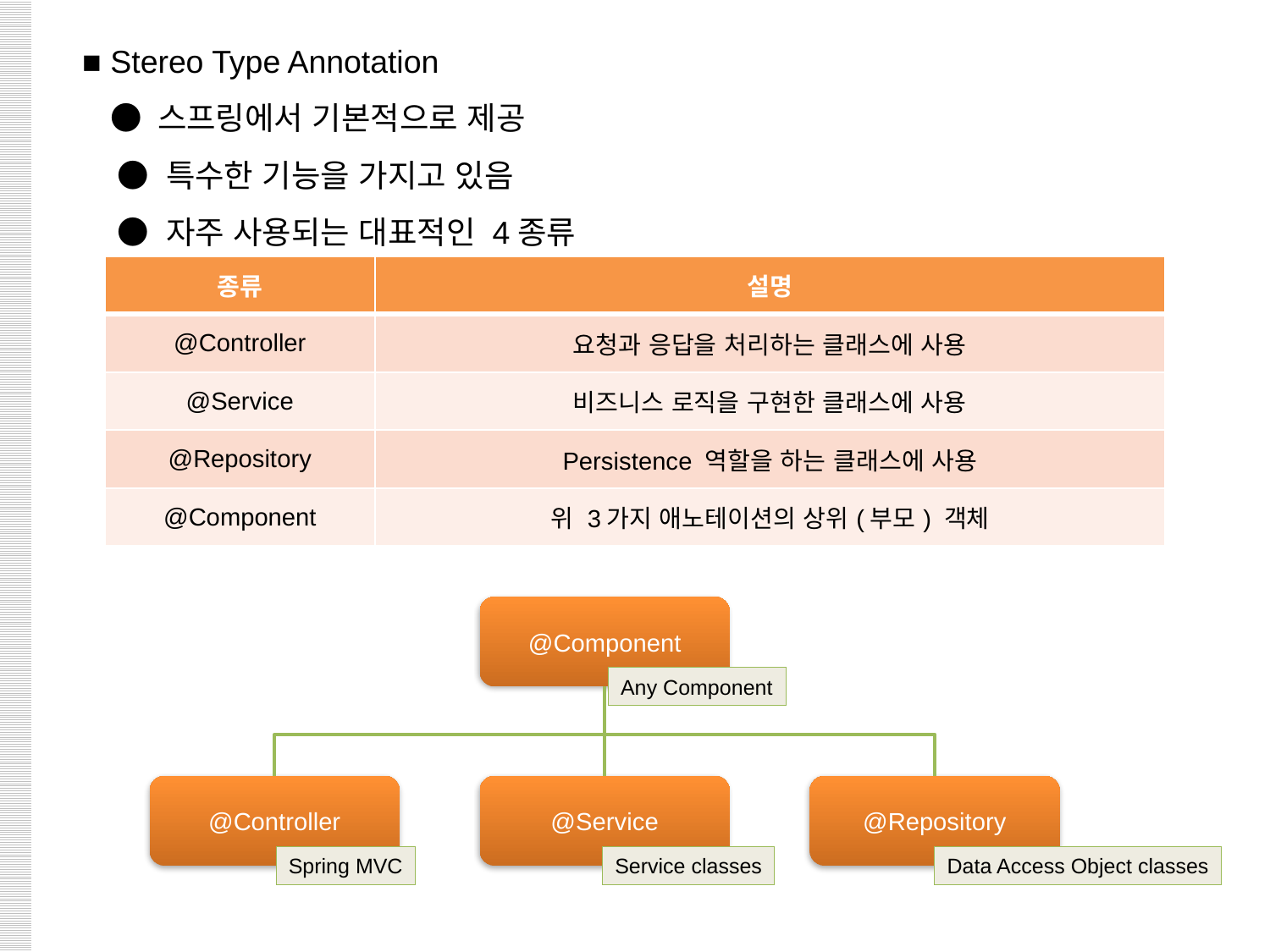

■ Stereo Type Annotation
    ● 스프링에서 기본적으로 제공
    ● 특수한 기능을 가지고 있음
    ● 자주 사용되는 대표적인 4종류
| 종류 | 설명 |
| --- | --- |
| @Controller | 요청과 응답을 처리하는 클래스에 사용 |
| @Service | 비즈니스 로직을 구현한 클래스에 사용 |
| @Repository | Persistence 역할을 하는 클래스에 사용 |
| @Component | 위 3가지 애노테이션의 상위(부모) 객체 |
@Component
Any Component
@Controller
@Service
@Repository
Spring MVC
Service classes
Data Access Object classes